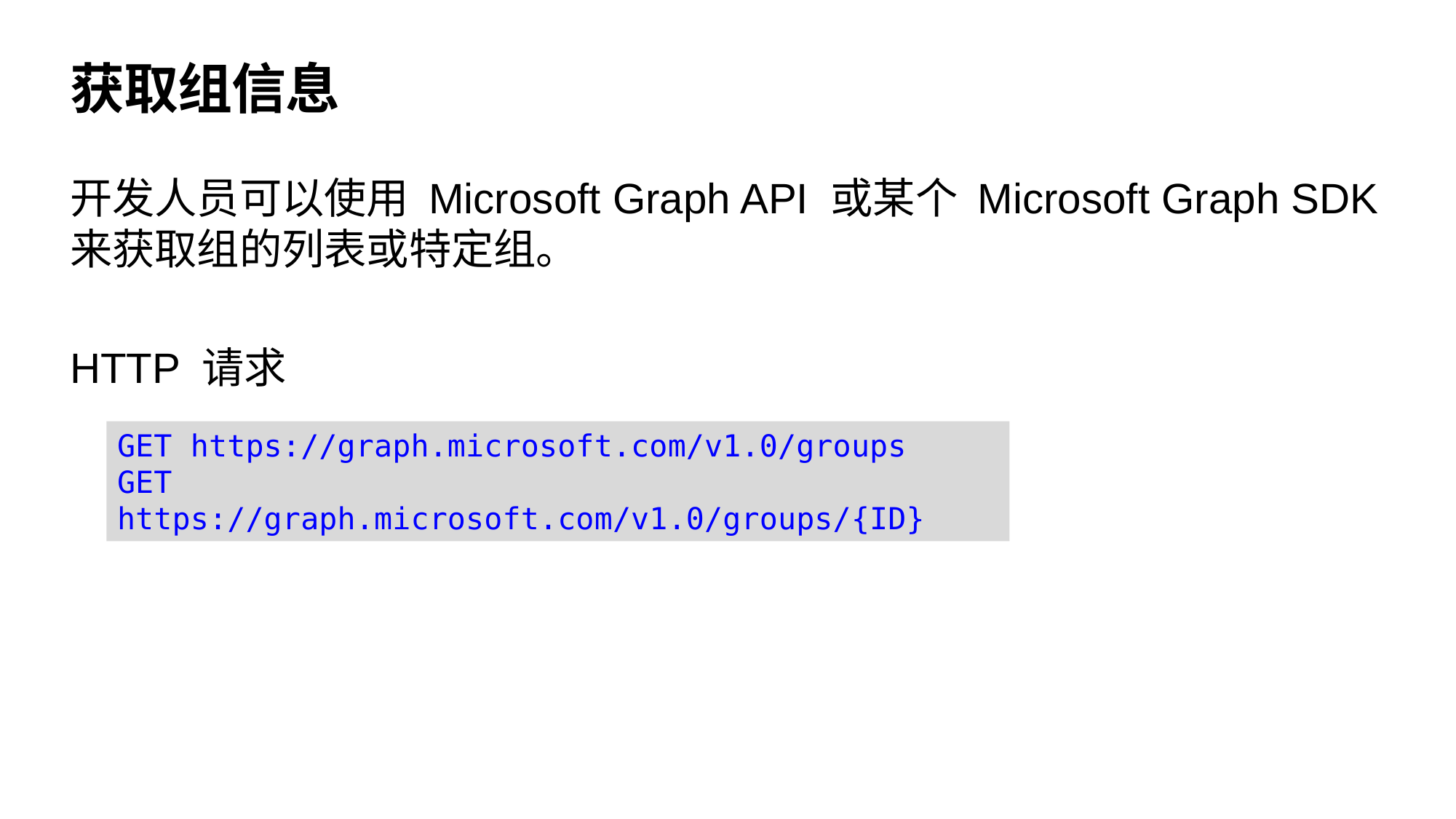

# 获取组信息
开发人员可以使用 Microsoft Graph API 或某个 Microsoft Graph SDK 来获取组的列表或特定组。

HTTP 请求
GET https://graph.microsoft.com/v1.0/groups
GET https://graph.microsoft.com/v1.0/groups/{ID}